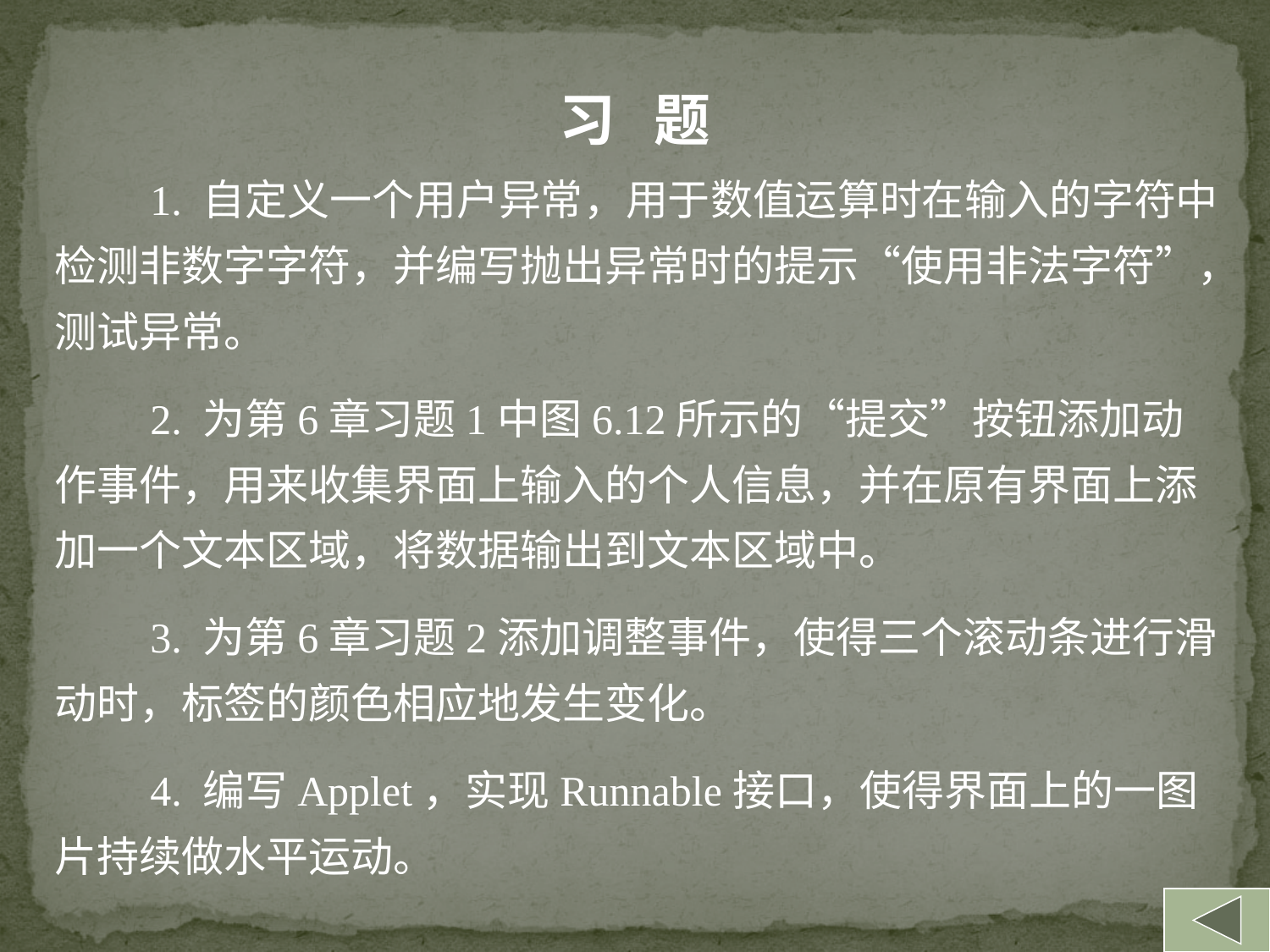

习   题
         1. 自定义一个用户异常，用于数值运算时在输入的字符中检测非数字字符，并编写抛出异常时的提示“使用非法字符”，测试异常。
         2. 为第6章习题1中图6.12所示的“提交”按钮添加动作事件，用来收集界面上输入的个人信息，并在原有界面上添加一个文本区域，将数据输出到文本区域中。
         3. 为第6章习题2添加调整事件，使得三个滚动条进行滑动时，标签的颜色相应地发生变化。
         4. 编写Applet，实现Runnable接口，使得界面上的一图片持续做水平运动。